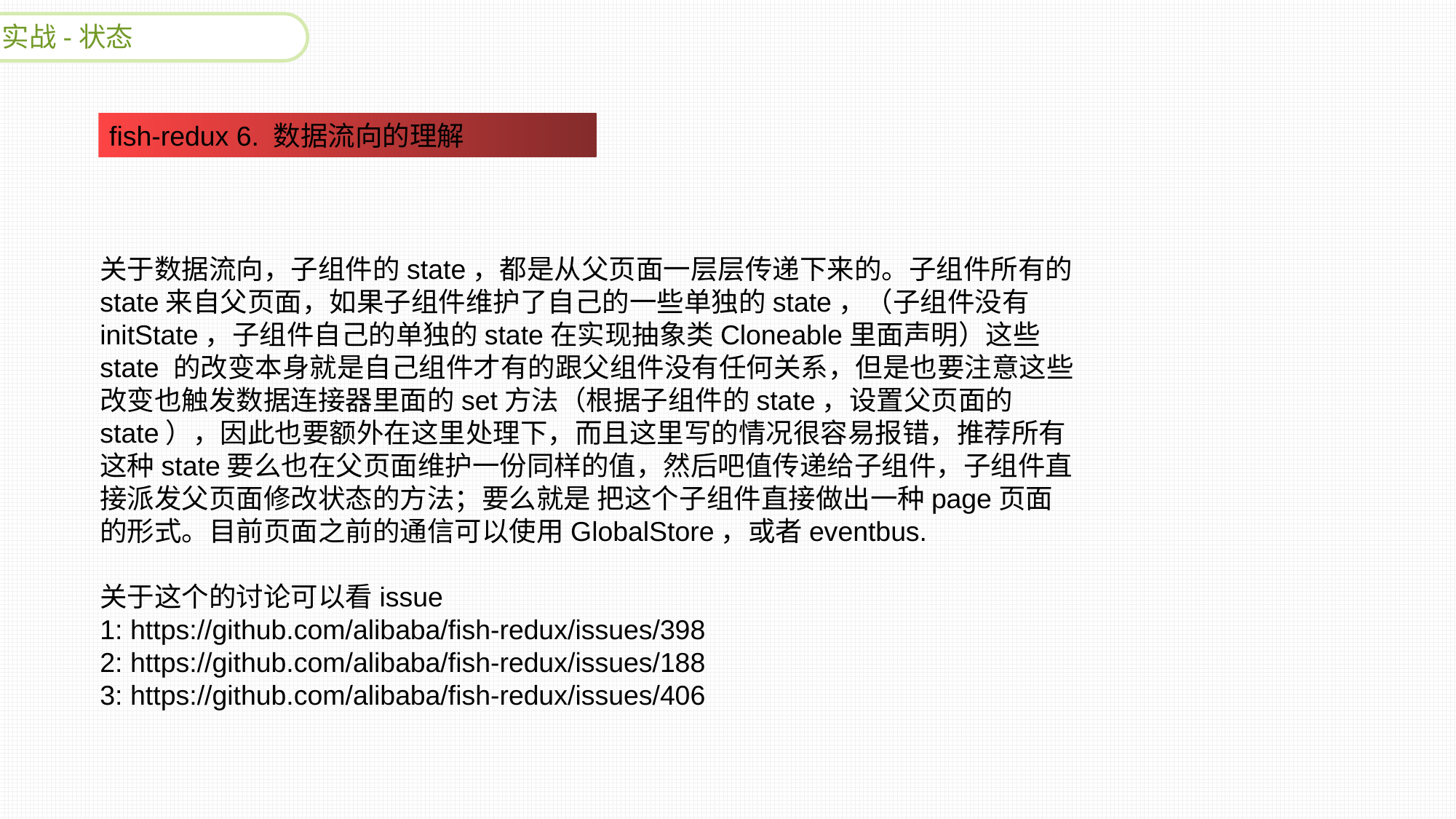

实战-状态
fish-redux 6. 数据流向的理解
关于数据流向，子组件的state，都是从父页面一层层传递下来的。子组件所有的state来自父页面，如果子组件维护了自己的一些单独的state，（子组件没有initState，子组件自己的单独的state在实现抽象类Cloneable里面声明）这些state 的改变本身就是自己组件才有的跟父组件没有任何关系，但是也要注意这些改变也触发数据连接器里面的set方法（根据子组件的state，设置父页面的state），因此也要额外在这里处理下，而且这里写的情况很容易报错，推荐所有这种state要么也在父页面维护一份同样的值，然后吧值传递给子组件，子组件直接派发父页面修改状态的方法；要么就是 把这个子组件直接做出一种page页面的形式。目前页面之前的通信可以使用GlobalStore，或者eventbus.

关于这个的讨论可以看issue
1: https://github.com/alibaba/fish-redux/issues/398
2: https://github.com/alibaba/fish-redux/issues/188
3: https://github.com/alibaba/fish-redux/issues/406